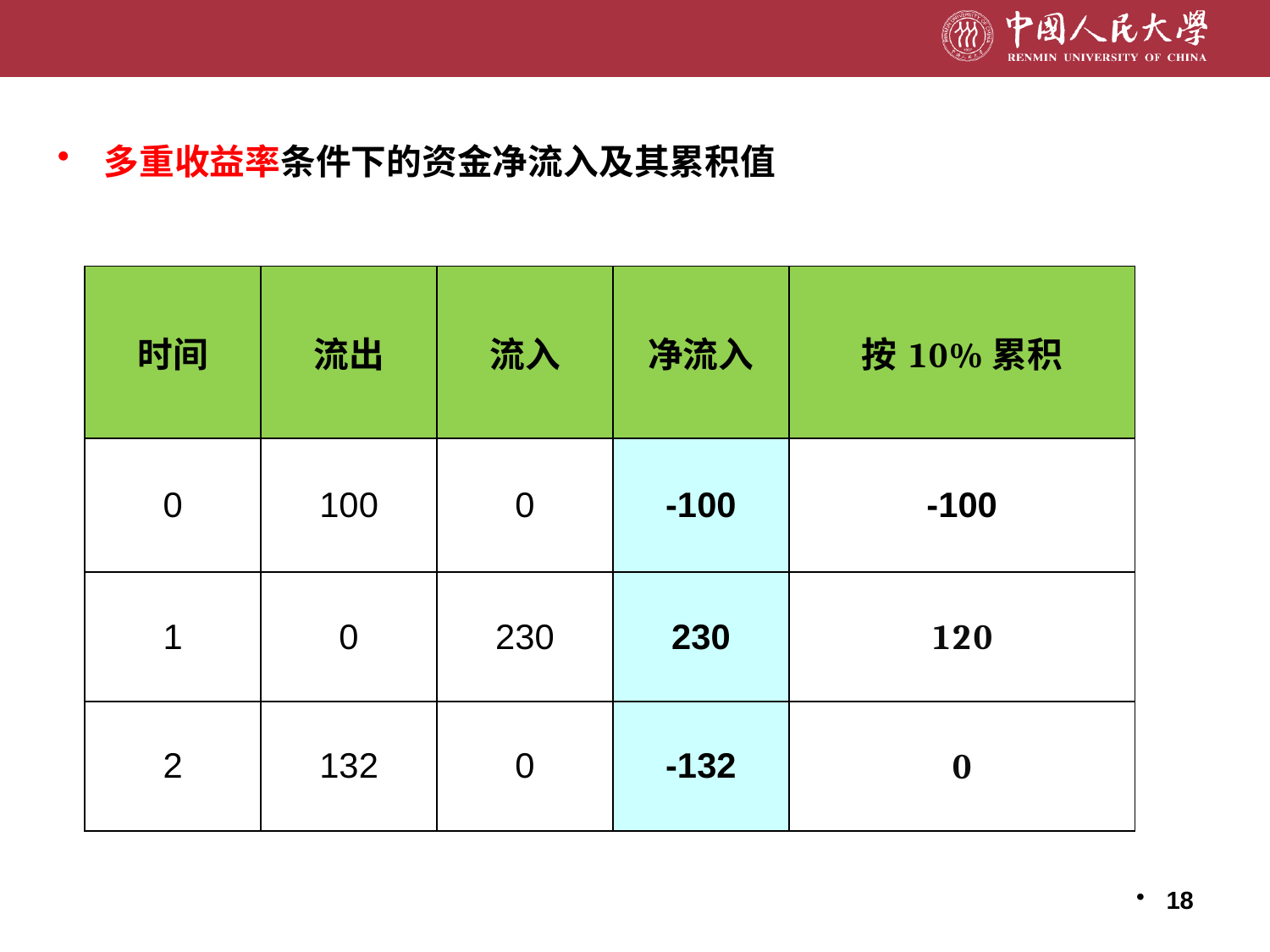

多重收益率条件下的资金净流入及其累积值
| 时间 | 流出 | 流入 | 净流入 | 按10%累积 |
| --- | --- | --- | --- | --- |
| 0 | 100 | 0 | -100 | -100 |
| 1 | 0 | 230 | 230 | 120 |
| 2 | 132 | 0 | -132 | 0 |
18